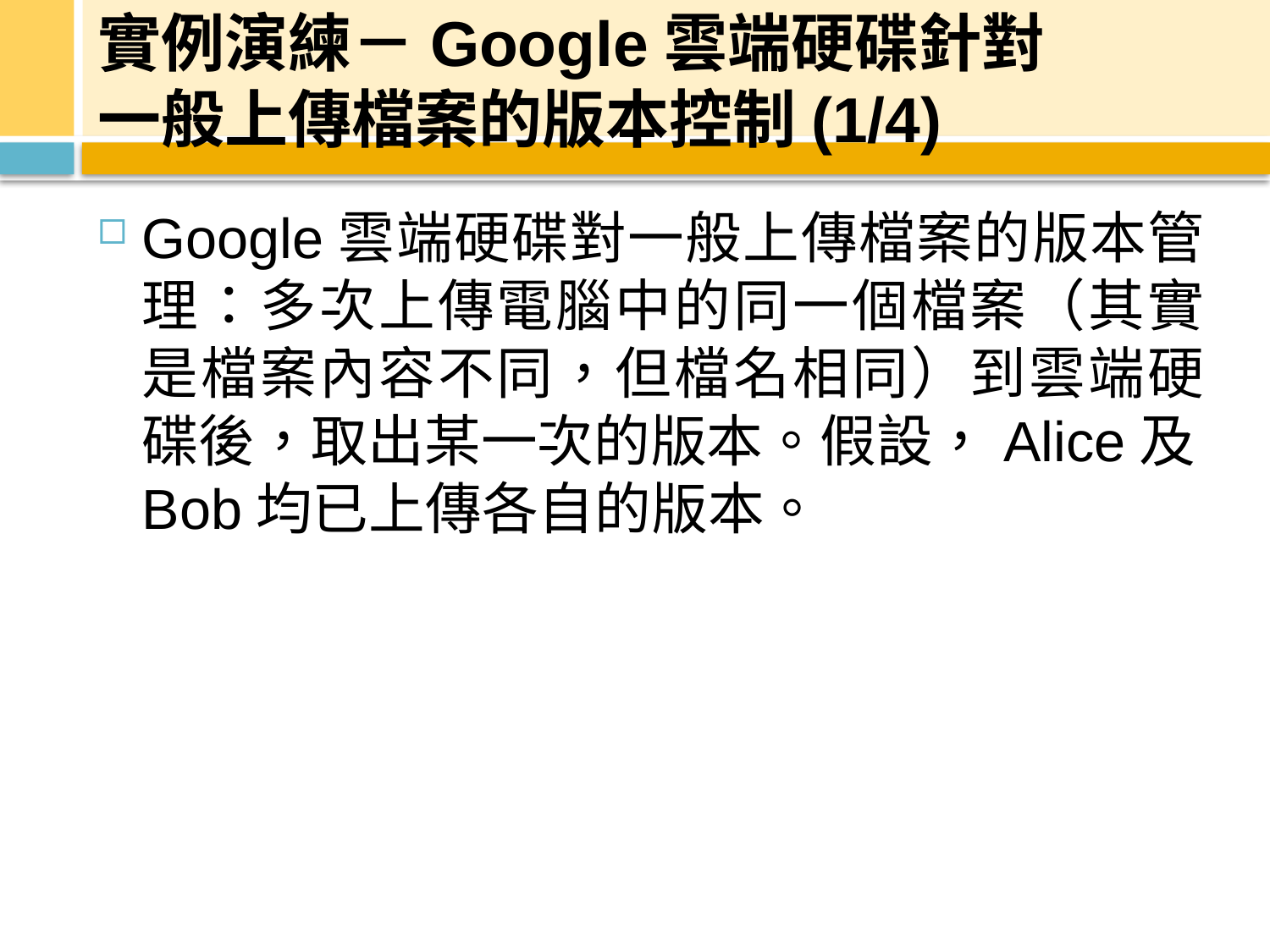

# 實例演練－Google雲端硬碟針對 一般上傳檔案的版本控制(1/4)
Google雲端硬碟對一般上傳檔案的版本管理：多次上傳電腦中的同一個檔案（其實是檔案內容不同，但檔名相同）到雲端硬碟後，取出某一次的版本。假設，Alice及Bob均已上傳各自的版本。